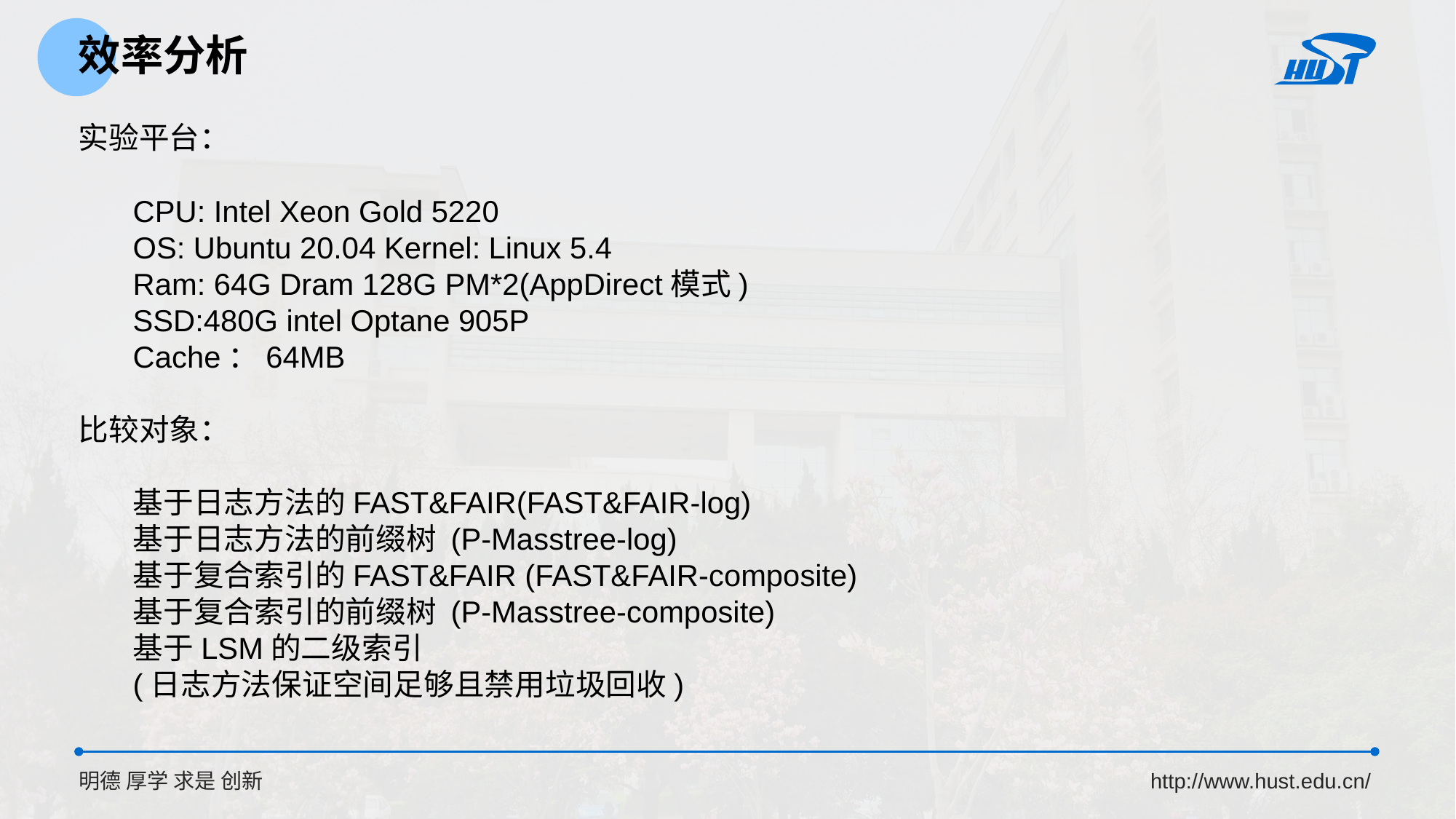

效率分析
实验平台：

CPU: Intel Xeon Gold 5220
OS: Ubuntu 20.04 Kernel: Linux 5.4
Ram: 64G Dram 128G PM*2(AppDirect模式)
SSD:480G intel Optane 905P
Cache：64MB

比较对象：

基于日志方法的FAST&FAIR(FAST&FAIR-log)
基于日志方法的前缀树 (P-Masstree-log)
基于复合索引的FAST&FAIR (FAST&FAIR-composite)
基于复合索引的前缀树 (P-Masstree-composite)
基于LSM的二级索引
(日志方法保证空间足够且禁用垃圾回收)